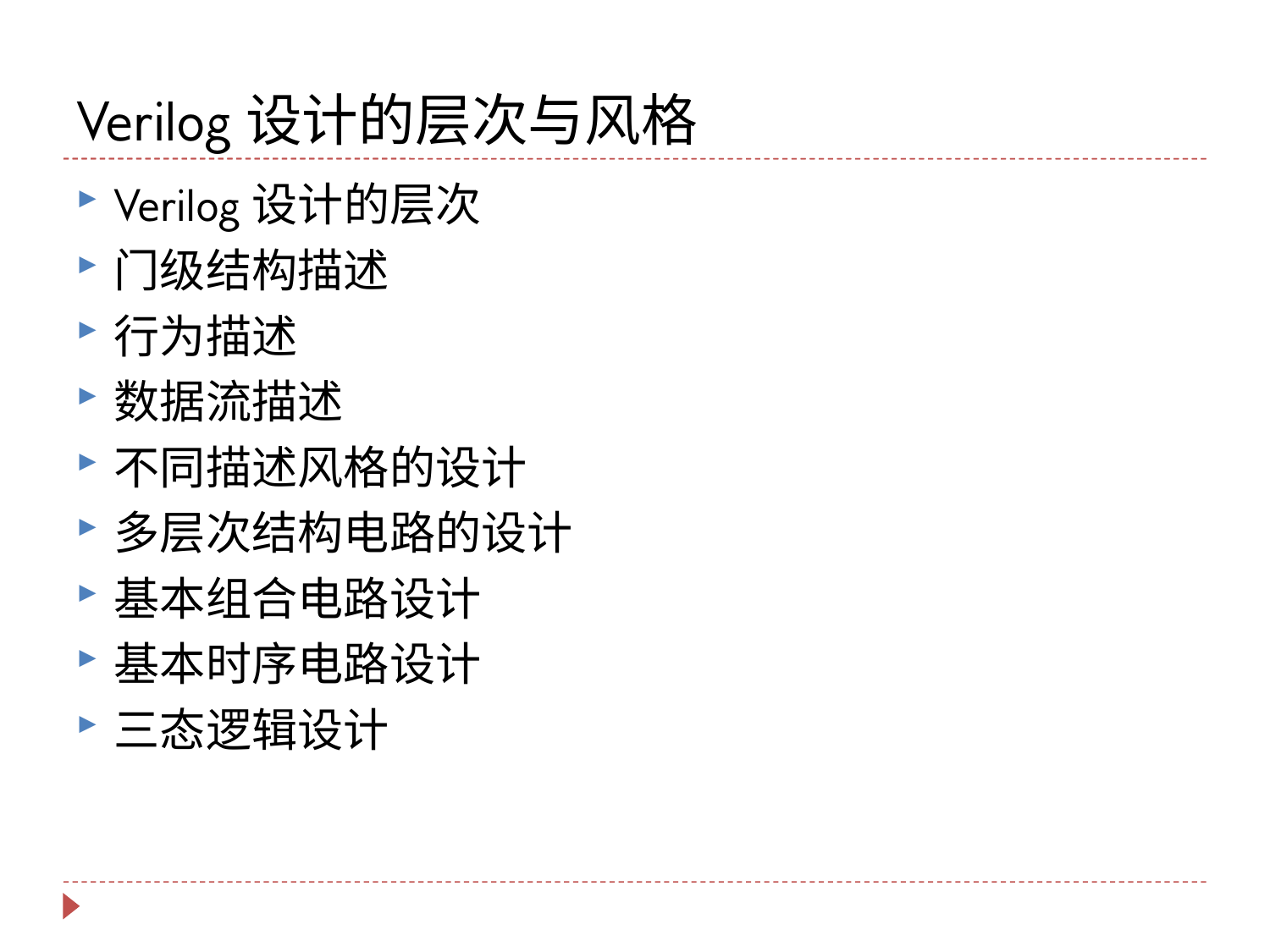

# Verilog设计的层次与风格
Verilog设计的层次
门级结构描述
行为描述
数据流描述
不同描述风格的设计
多层次结构电路的设计
基本组合电路设计
基本时序电路设计
三态逻辑设计